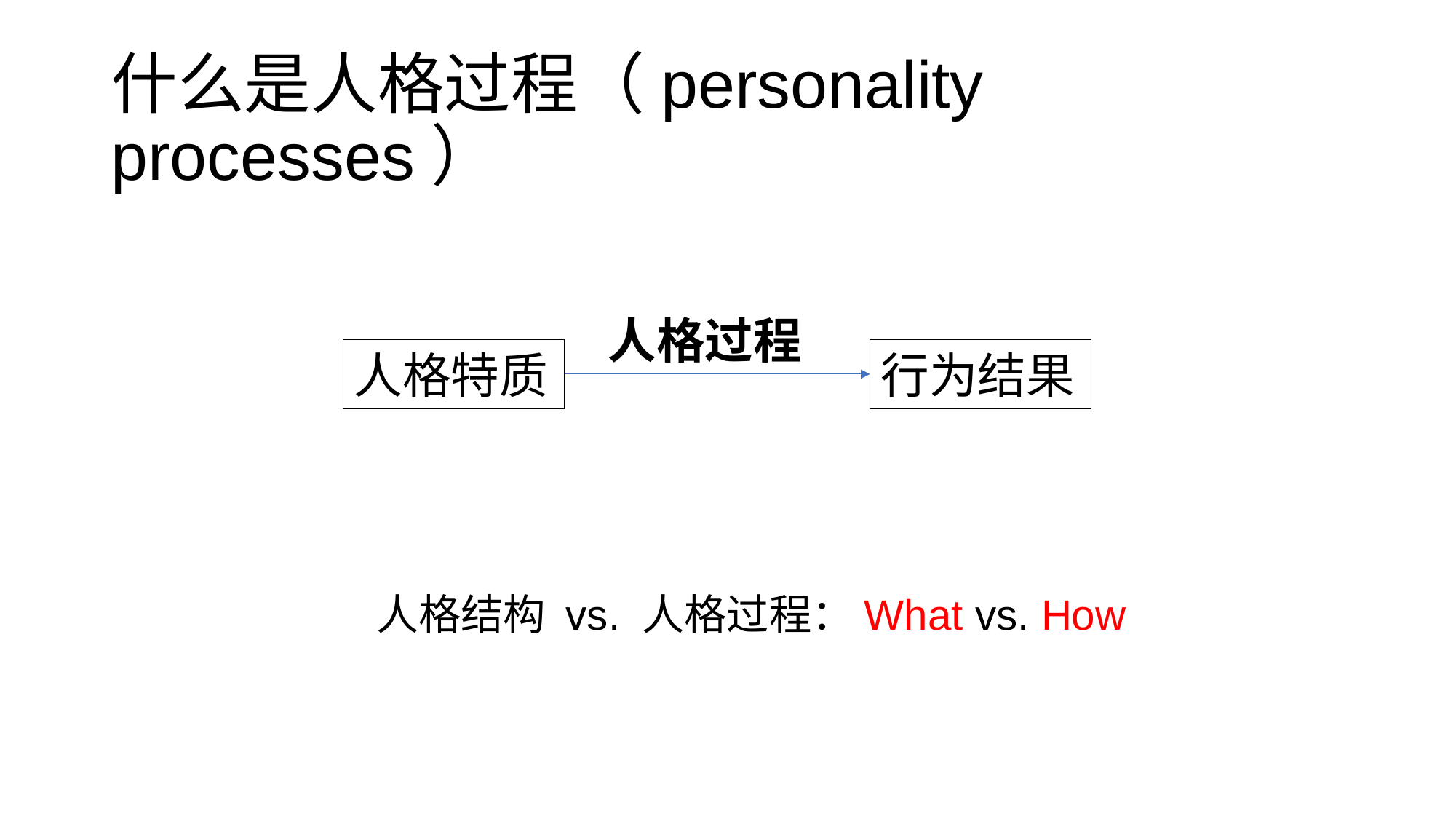

# 什么是人格过程（personality processes）
人格过程
行为结果
人格特质
人格结构 vs. 人格过程：What vs. How